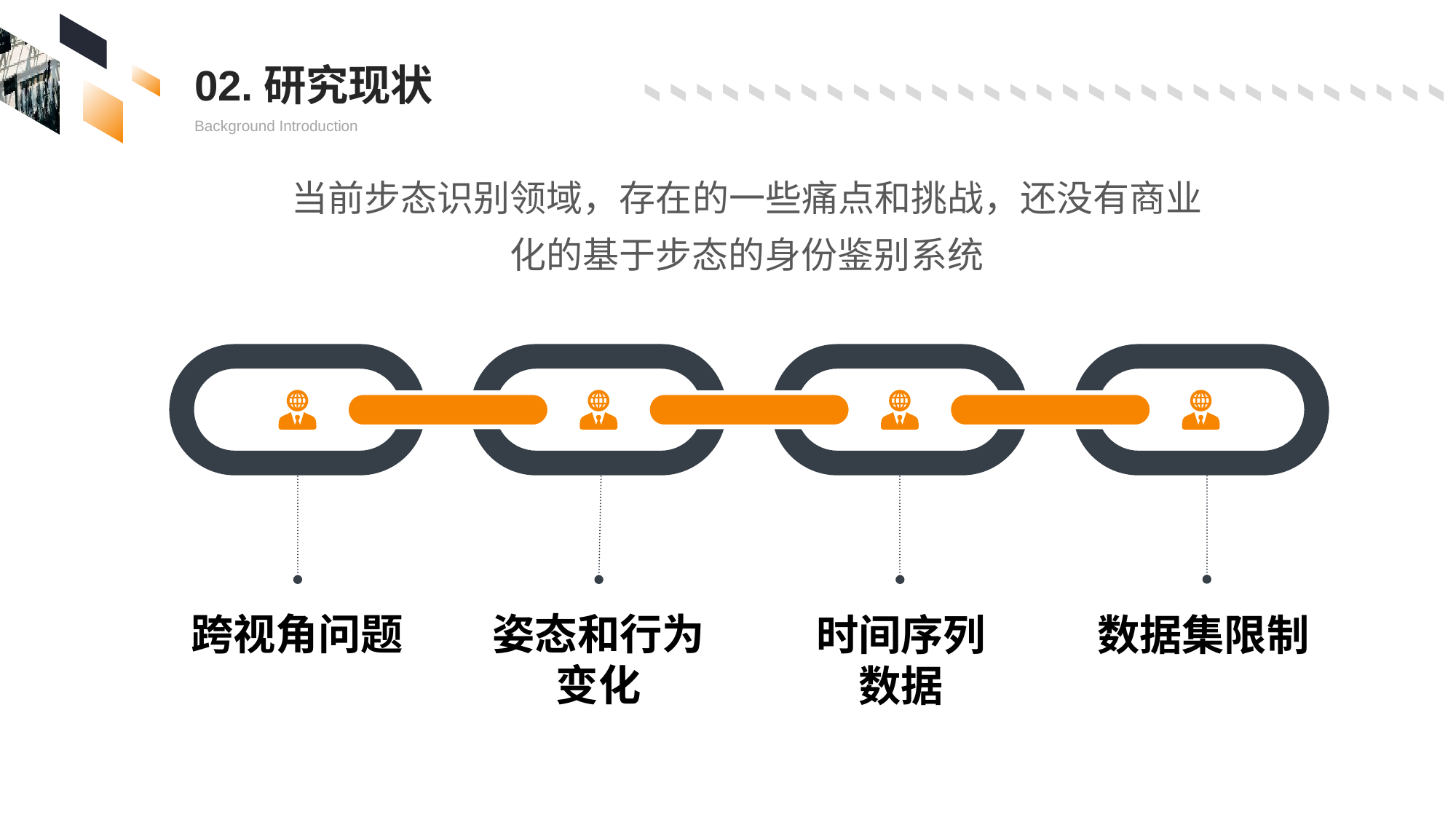

02.研究现状
Background Introduction

当前步态识别领域，存在的一些痛点和挑战，还没有商业化的基于步态的身份鉴别系统

跨视角问题
姿态和行为变化
时间序列数据
数据集限制